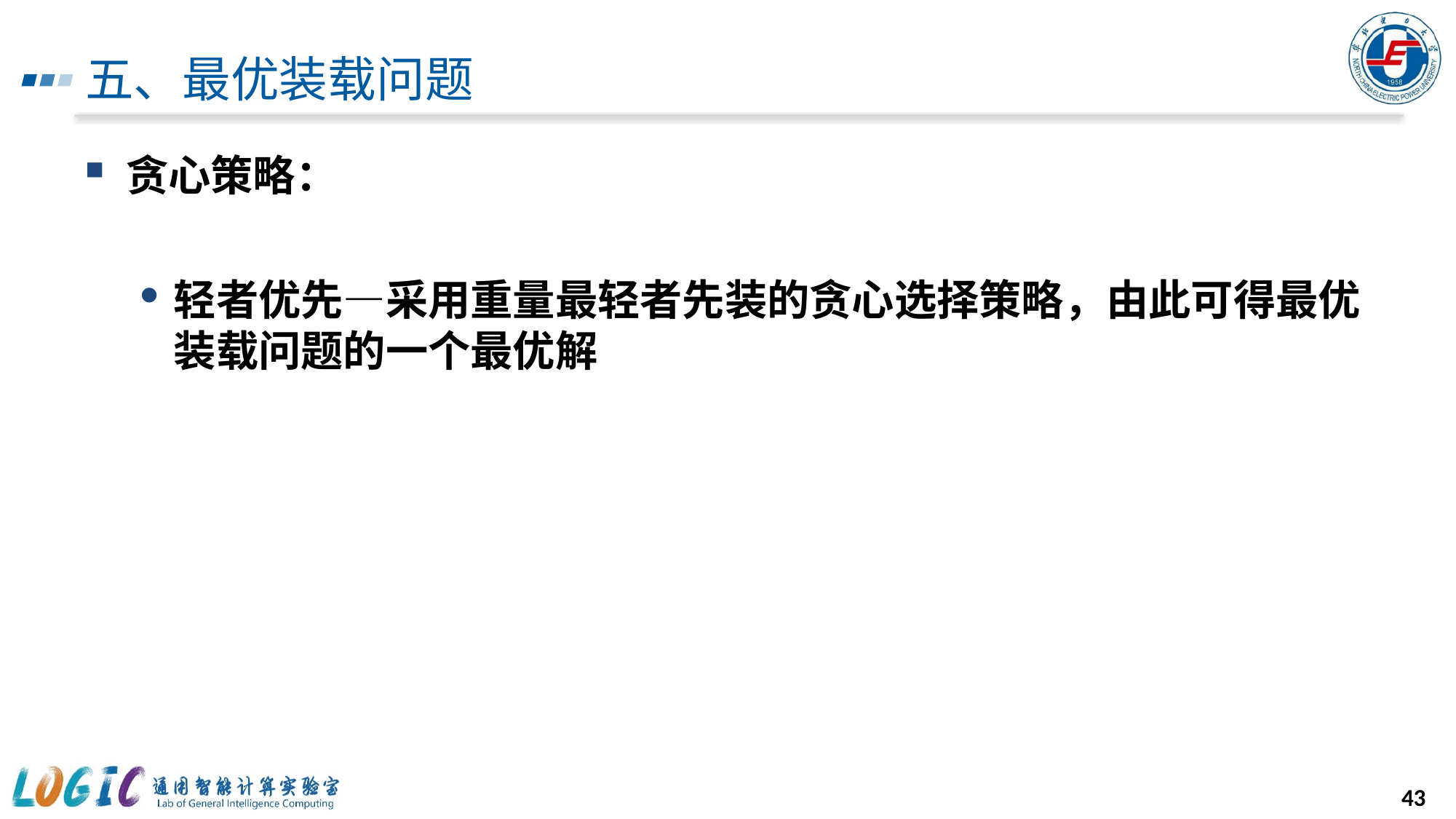

# 五、最优装载问题
贪心策略：

轻者优先—采用重量最轻者先装的贪心选择策略，由此可得最优装载问题的一个最优解

43